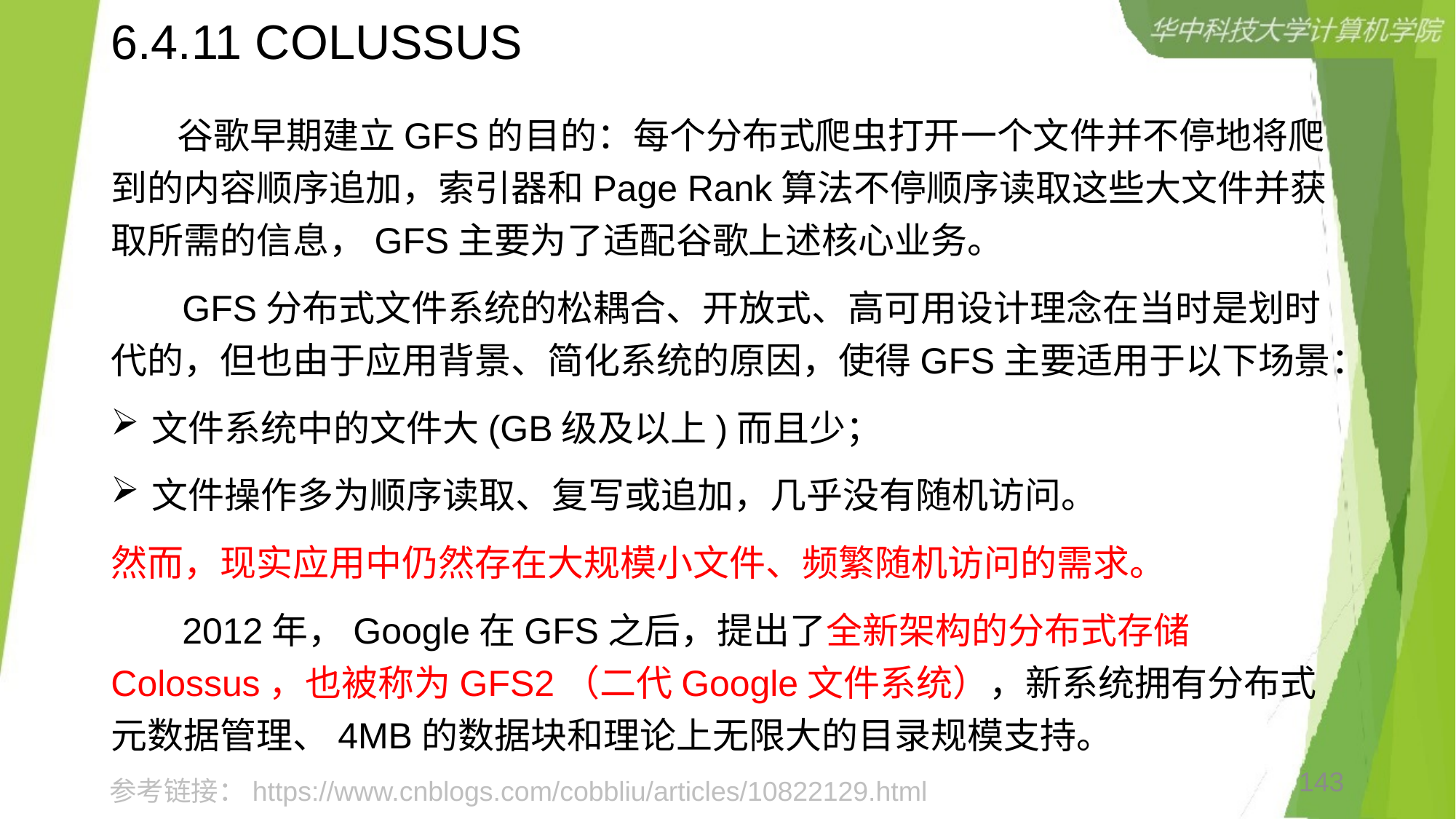

# 6.4.11 COLUSSUS
       谷歌早期建立GFS的目的：每个分布式爬虫打开一个文件并不停地将爬到的内容顺序追加，索引器和Page Rank算法不停顺序读取这些大文件并获取所需的信息，GFS主要为了适配谷歌上述核心业务。
       GFS分布式文件系统的松耦合、开放式、高可用设计理念在当时是划时代的，但也由于应用背景、简化系统的原因，使得GFS主要适用于以下场景：
文件系统中的文件大(GB级及以上)而且少；
文件操作多为顺序读取、复写或追加，几乎没有随机访问。
然而，现实应用中仍然存在大规模小文件、频繁随机访问的需求。
       2012年，Google在GFS之后，提出了全新架构的分布式存储Colossus，也被称为GFS2（二代Google文件系统），新系统拥有分布式元数据管理、4MB的数据块和理论上无限大的目录规模支持。
143
参考链接：https://www.cnblogs.com/cobbliu/articles/10822129.html